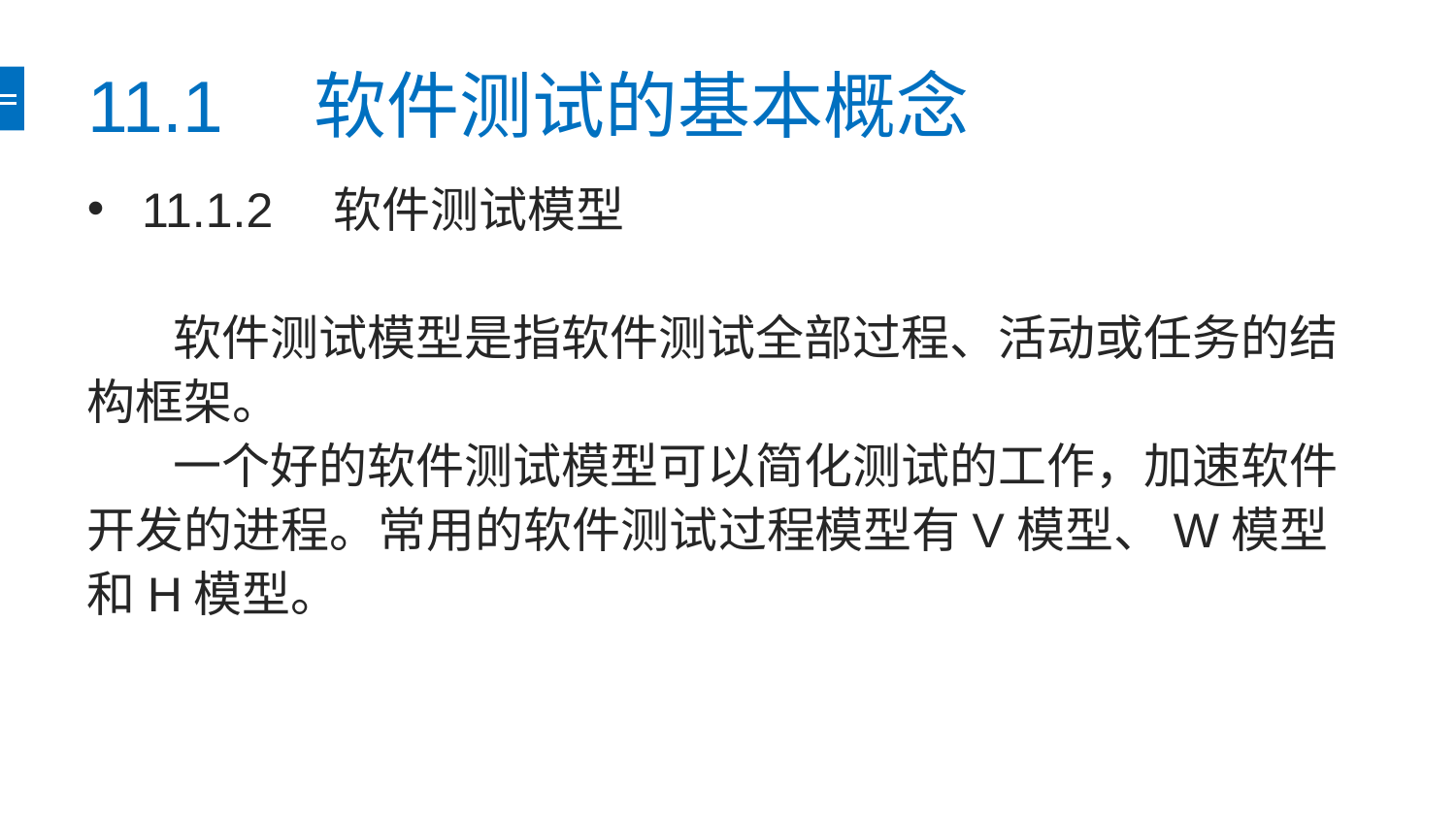

# 11.1　软件测试的基本概念
11.1.2　软件测试模型

软件测试模型是指软件测试全部过程、活动或任务的结构框架。
一个好的软件测试模型可以简化测试的工作，加速软件开发的进程。常用的软件测试过程模型有V模型、W模型和H模型。